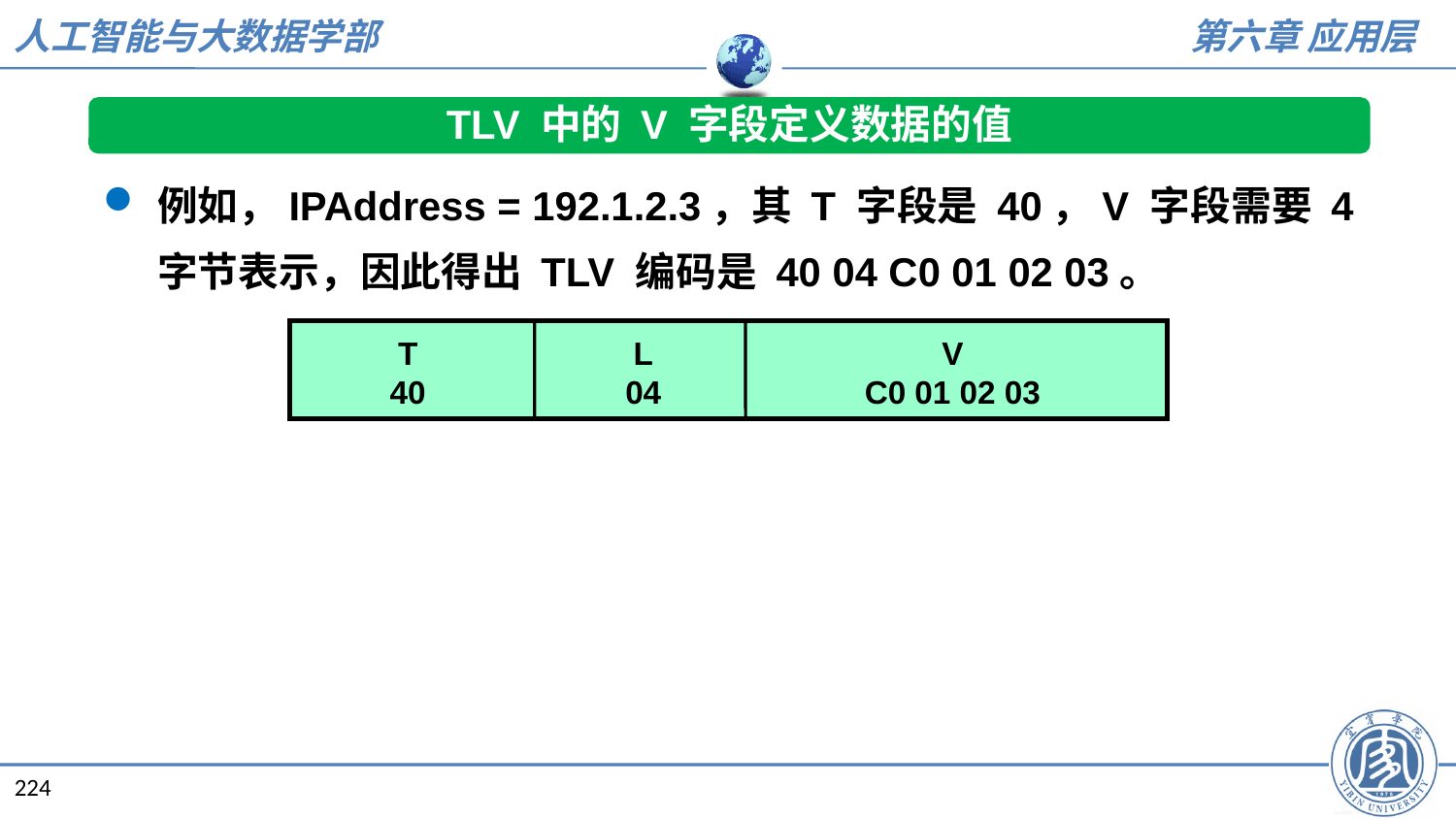

TLV 中的 V 字段定义数据的值

例如，IPAddress = 192.1.2.3，其 T 字段是 40，V 字段需要 4 字节表示，因此得出 TLV 编码是 40 04 C0 01 02 03。

T
40
L
04
V
C0 01 02 03
224